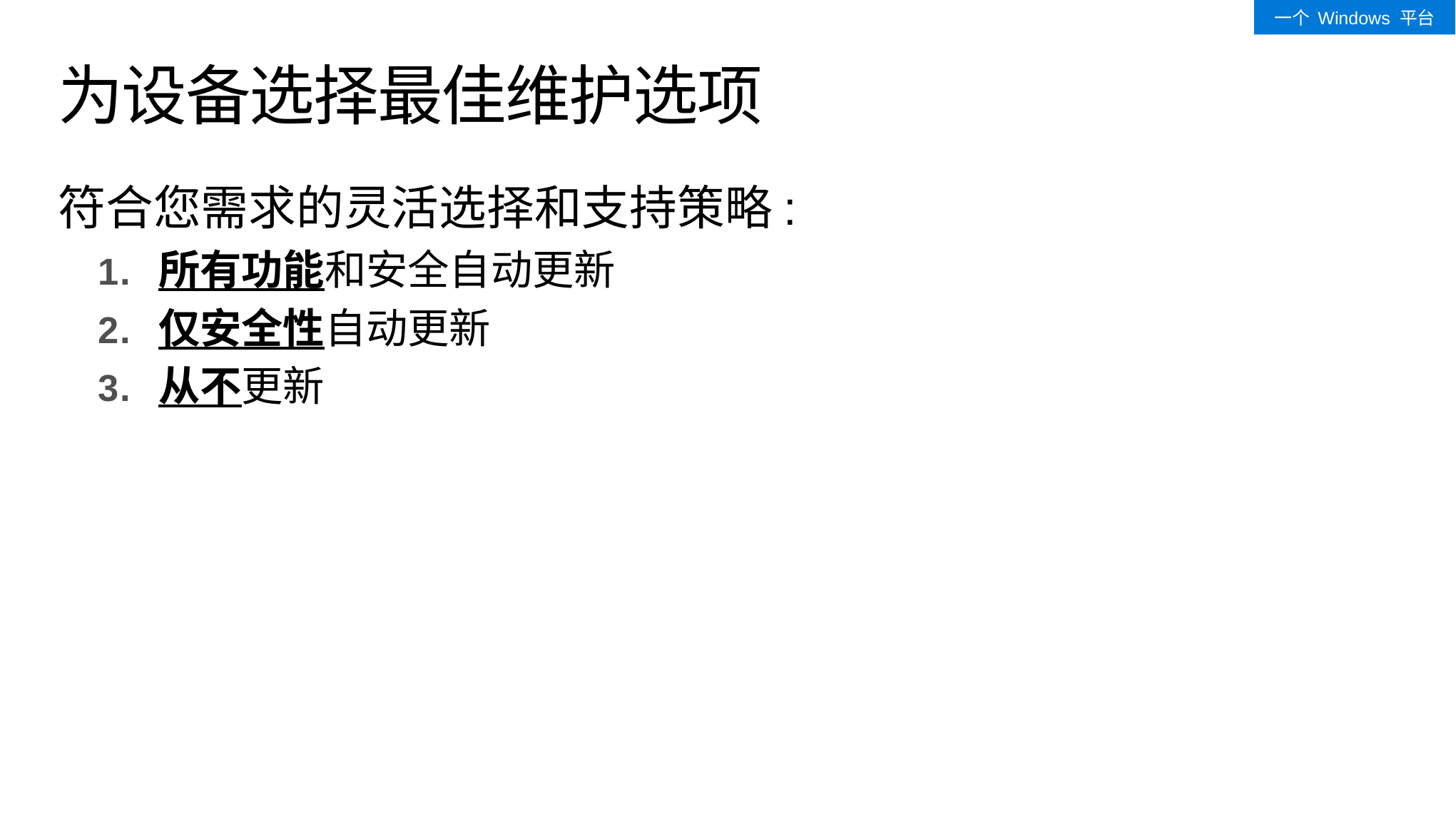

一个 Windows 平台
# 为设备选择最佳维护选项
符合您需求的灵活选择和支持策略:
所有功能和安全自动更新
仅安全性自动更新
从不更新